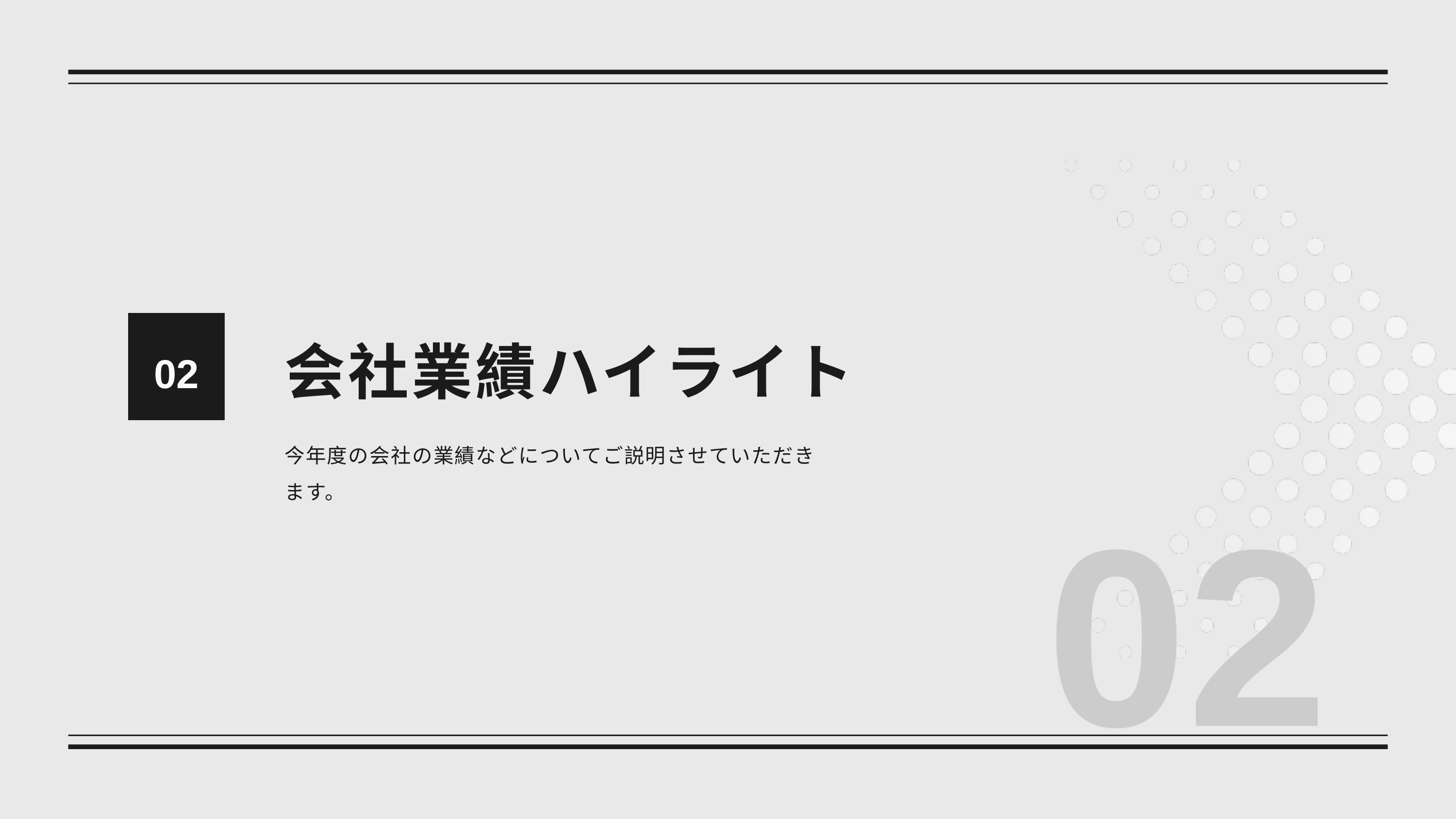

会社業績ハイライト
02
今年度の会社の業績などについてご説明させていただきます。
02